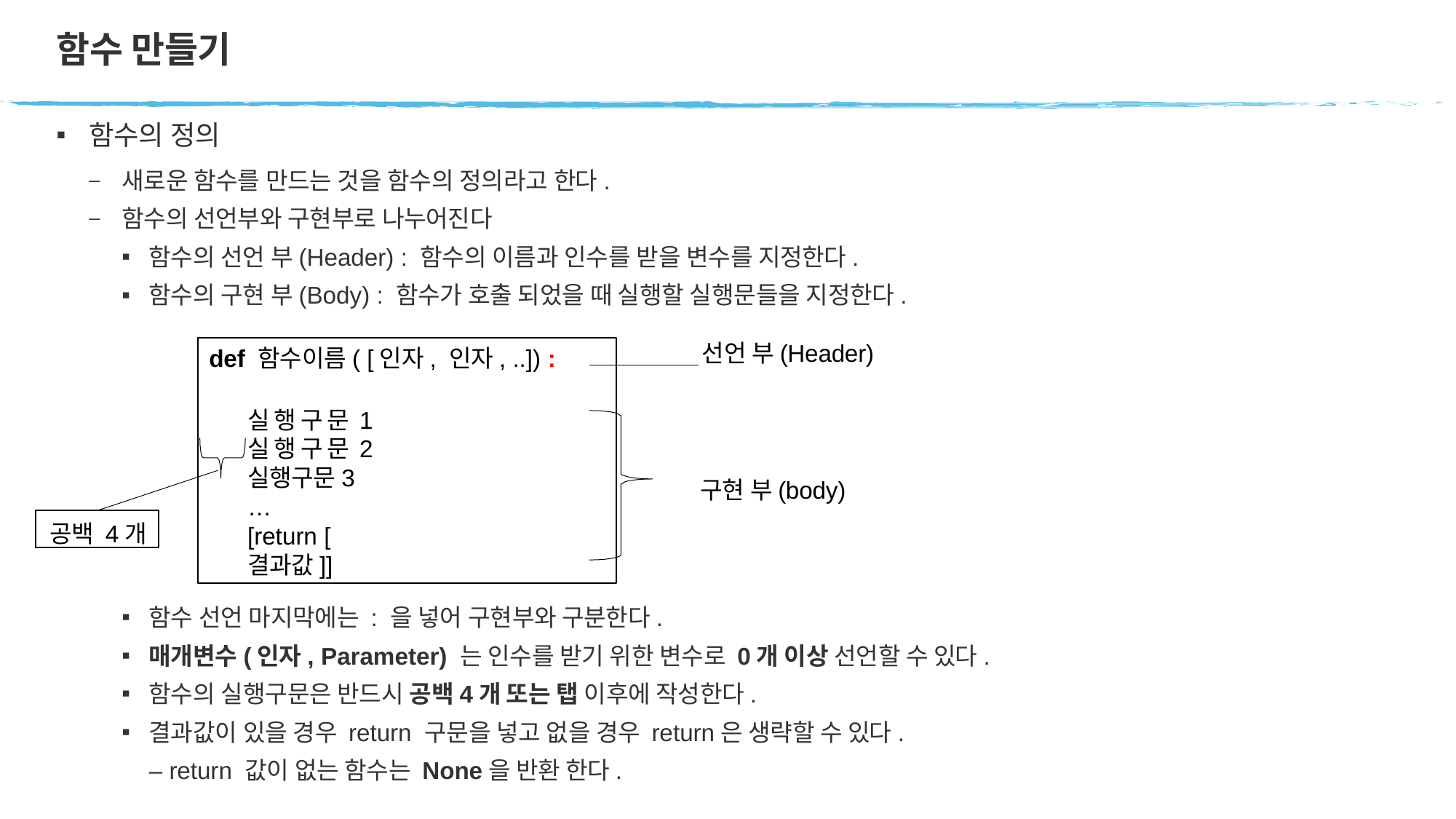

# 함수 만들기
함수의 정의
새로운 함수를 만드는 것을 함수의 정의라고 한다.
함수의 선언부와 구현부로 나누어진다
함수의 선언 부(Header) : 함수의 이름과 인수를 받을 변수를 지정한다.
함수의 구현 부(Body) : 함수가 호출 되었을 때 실행할 실행문들을 지정한다.
선언 부(Header)

def 함수이름( [인자, 인자, ..]) :
실행구문1 실행구문2 실행구문3
…
[return [결과값]]

구현 부(body)
공백 4개
함수 선언 마지막에는 : 을 넣어 구현부와 구분한다.
매개변수(인자, Parameter) 는 인수를 받기 위한 변수로 0개 이상 선언할 수 있다.
함수의 실행구문은 반드시 공백4개 또는 탭 이후에 작성한다.
결과값이 있을 경우 return 구문을 넣고 없을 경우 return은 생략할 수 있다.
– return 값이 없는 함수는 None을 반환 한다.